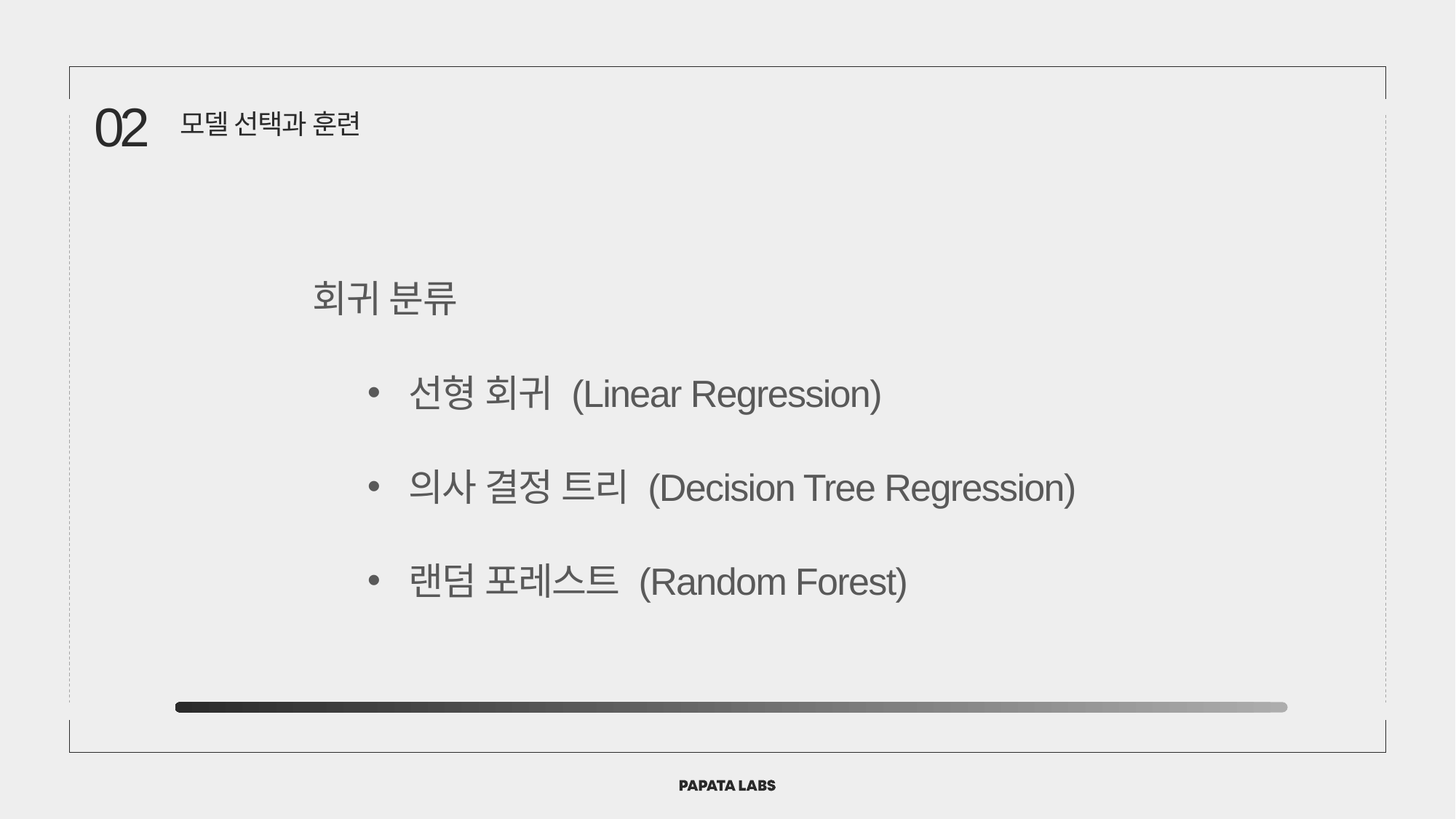

02
모델 선택과 훈련
회귀 분류
선형 회귀 (Linear Regression)
의사 결정 트리 (Decision Tree Regression)
랜덤 포레스트 (Random Forest)